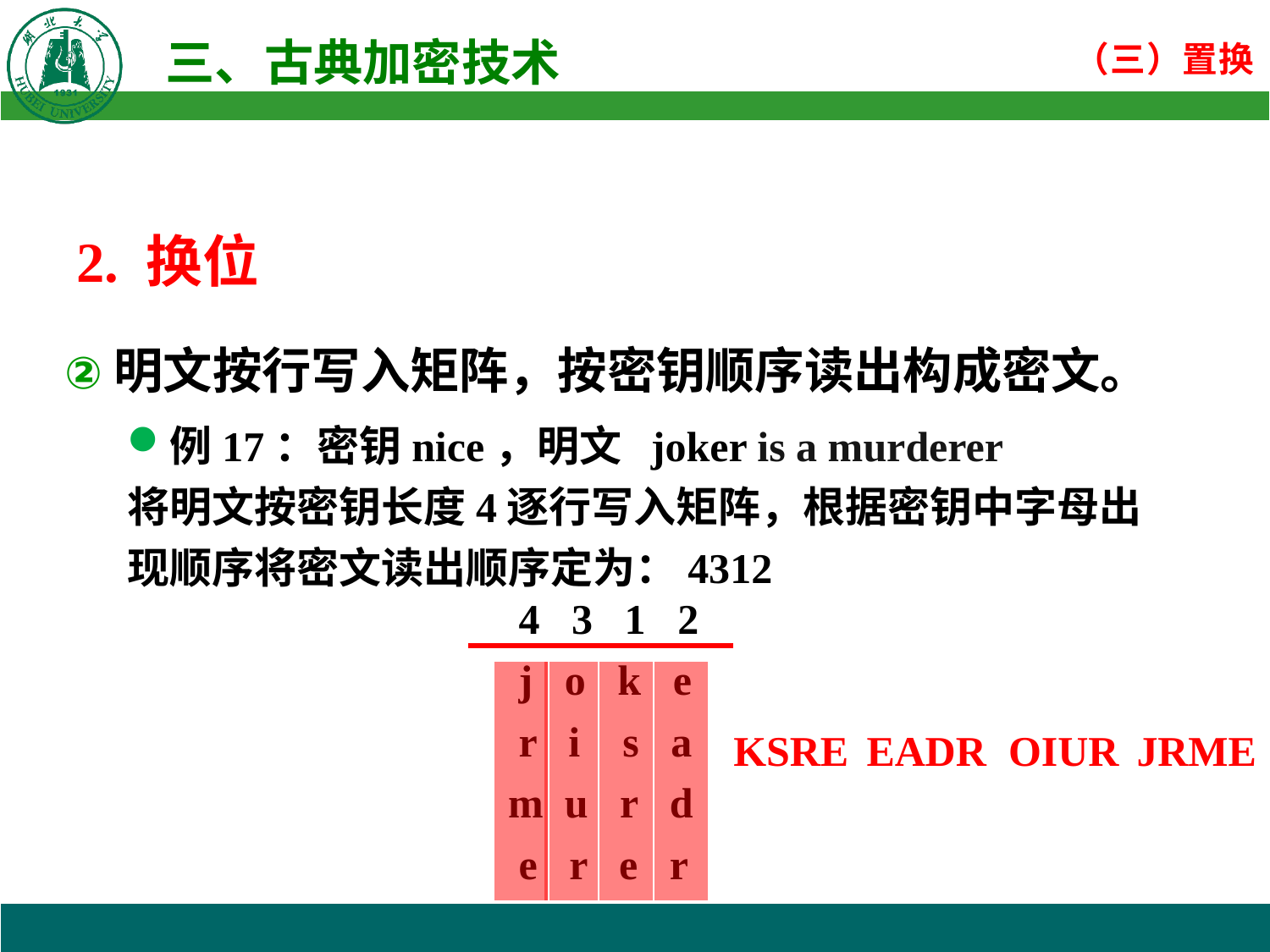

2. 换位
明文按行写入矩阵，按密钥顺序读出构成密文。
例17：密钥nice，明文  joker is a murderer
将明文按密钥长度4逐行写入矩阵，根据密钥中字母出现顺序将密文读出顺序定为：4312
                                     4   3   1   2
                                     j   o   k   e
                                     r   i    s   a
                                    m  u   r   d
                                     e   r   e   r

JRME
OIUR
EADR
KSRE